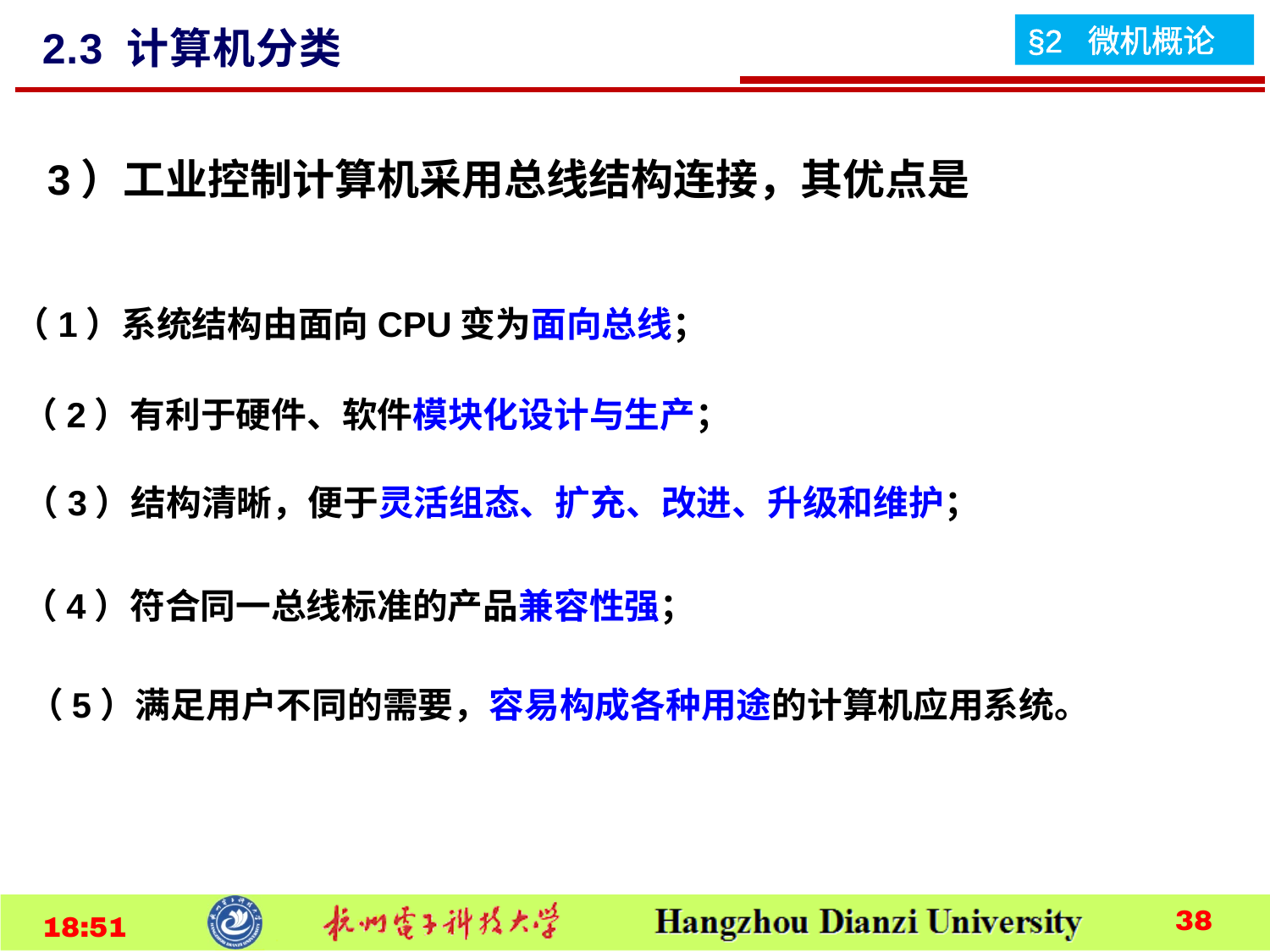

2.3 计算机分类
3）工业控制计算机采用总线结构连接，其优点是
（1）系统结构由面向CPU变为面向总线；
（2）有利于硬件、软件模块化设计与生产；
（3）结构清晰，便于灵活组态、扩充、改进、升级和维护；
（4）符合同一总线标准的产品兼容性强；
（5）满足用户不同的需要，容易构成各种用途的计算机应用系统。